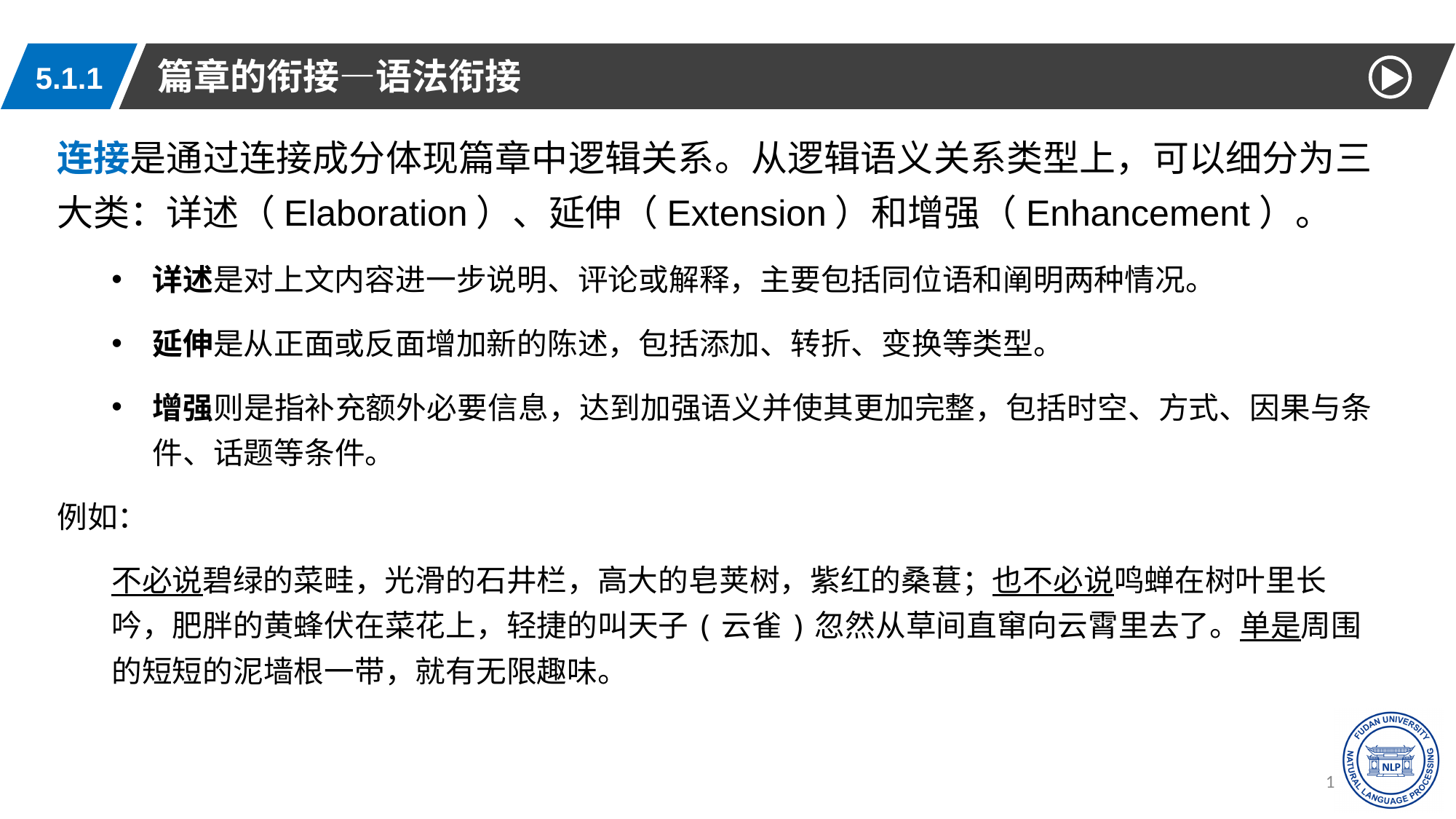

篇章的衔接—语法衔接
5.1.1

连接是通过连接成分体现篇章中逻辑关系。从逻辑语义关系类型上，可以细分为三大类：详述（Elaboration）、延伸（Extension）和增强（Enhancement）。
详述是对上文内容进一步说明、评论或解释，主要包括同位语和阐明两种情况。
延伸是从正面或反面增加新的陈述，包括添加、转折、变换等类型。
增强则是指补充额外必要信息，达到加强语义并使其更加完整，包括时空、方式、因果与条件、话题等条件。
例如：
不必说碧绿的菜畦，光滑的石井栏，高大的皂荚树，紫红的桑葚；也不必说鸣蝉在树叶里长吟，肥胖的黄蜂伏在菜花上，轻捷的叫天子(云雀)忽然从草间直窜向云霄里去了。单是周围的短短的泥墙根一带，就有无限趣味。
12